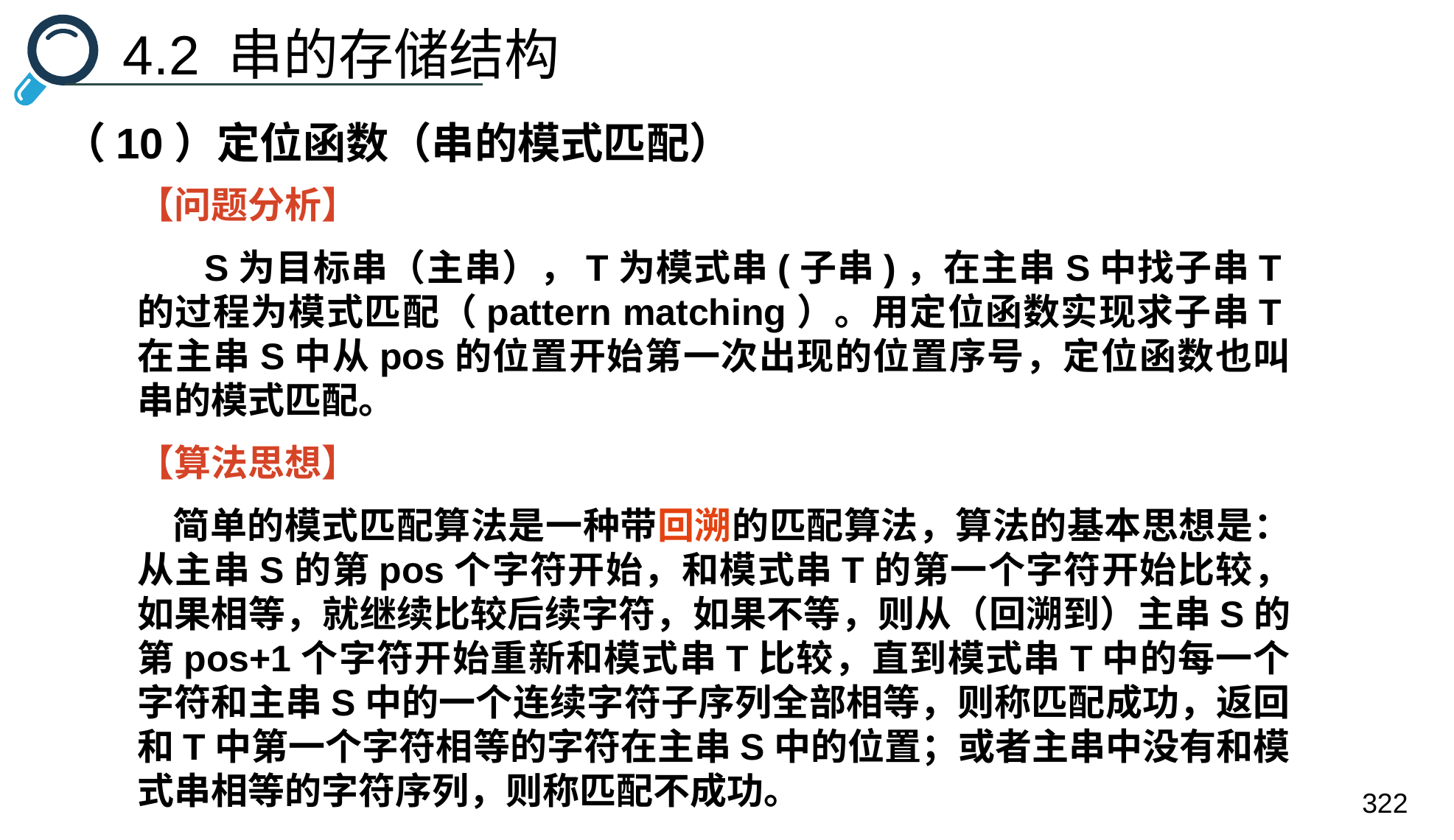

4.2 串的存储结构
（10）定位函数（串的模式匹配）
【问题分析】
      S为目标串（主串），T为模式串(子串)，在主串S中找子串T的过程为模式匹配（pattern matching）。用定位函数实现求子串T在主串S中从pos的位置开始第一次出现的位置序号，定位函数也叫串的模式匹配。
【算法思想】
   简单的模式匹配算法是一种带回溯的匹配算法，算法的基本思想是：从主串S的第pos个字符开始，和模式串T的第一个字符开始比较，如果相等，就继续比较后续字符，如果不等，则从（回溯到）主串S的第pos+1个字符开始重新和模式串T比较，直到模式串T中的每一个字符和主串S中的一个连续字符子序列全部相等，则称匹配成功，返回和T中第一个字符相等的字符在主串S中的位置；或者主串中没有和模式串相等的字符序列，则称匹配不成功。

322